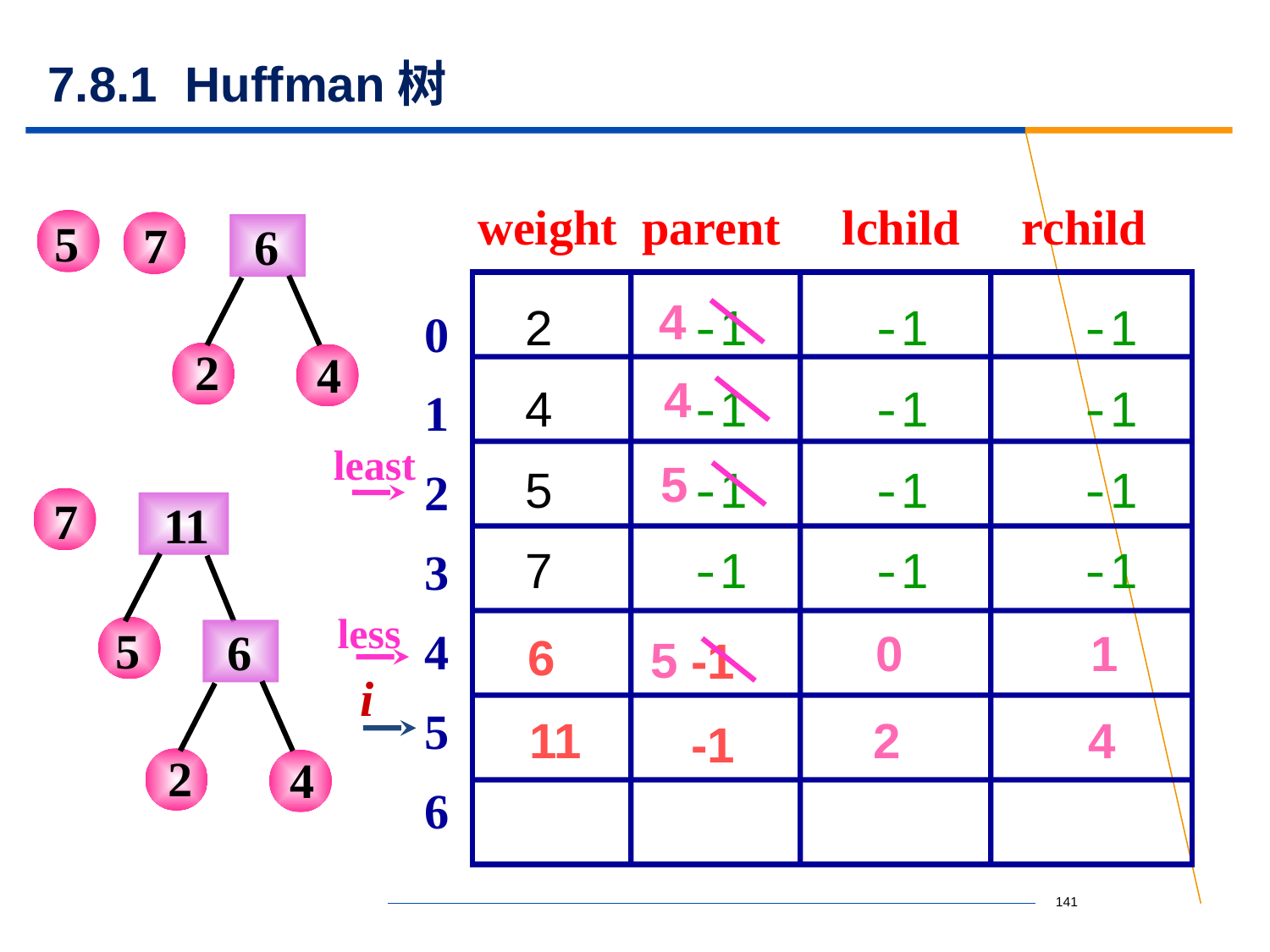

# 7.8.1  Huffman树
weight  parent     lchild     rchild

5
7
 6

2

4

2          -1         -1           -1
4          -1         -1           -1
5          -1         -1           -1
7          -1         -1           -1
0
1
2
3
4
5
6
4

4

least

5

7
 11

5

less

0
1
6
 6
5
-1

i

2
4
11
-1
2

4